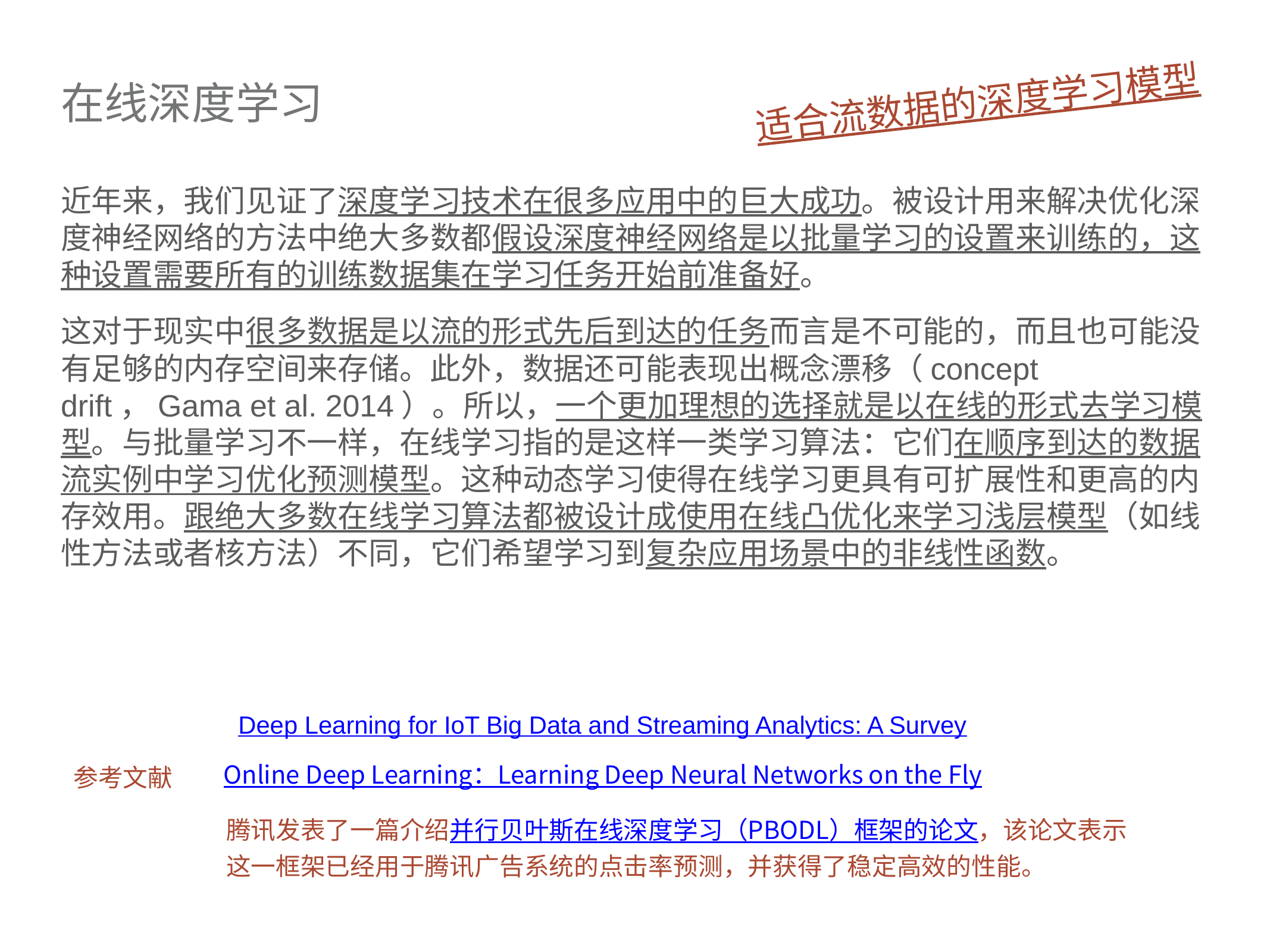

适合流数据的深度学习模型
# 在线深度学习

近年来，我们见证了深度学习技术在很多应用中的巨大成功。被设计用来解决优化深度神经网络的方法中绝大多数都假设深度神经网络是以批量学习的设置来训练的，这种设置需要所有的训练数据集在学习任务开始前准备好。
这对于现实中很多数据是以流的形式先后到达的任务而言是不可能的，而且也可能没有足够的内存空间来存储。此外，数据还可能表现出概念漂移（concept drift，Gama et al. 2014）。所以，一个更加理想的选择就是以在线的形式去学习模型。与批量学习不一样，在线学习指的是这样一类学习算法：它们在顺序到达的数据流实例中学习优化预测模型。这种动态学习使得在线学习更具有可扩展性和更高的内存效用。跟绝大多数在线学习算法都被设计成使用在线凸优化来学习浅层模型（如线性方法或者核方法）不同，它们希望学习到复杂应用场景中的非线性函数。
Deep Learning for IoT Big Data and Streaming Analytics: A Survey
Online Deep Learning：Learning Deep Neural Networks on the Fly
参考文献
腾讯发表了一篇介绍并行贝叶斯在线深度学习（PBODL）框架的论文，该论文表示这一框架已经用于腾讯广告系统的点击率预测，并获得了稳定高效的性能。